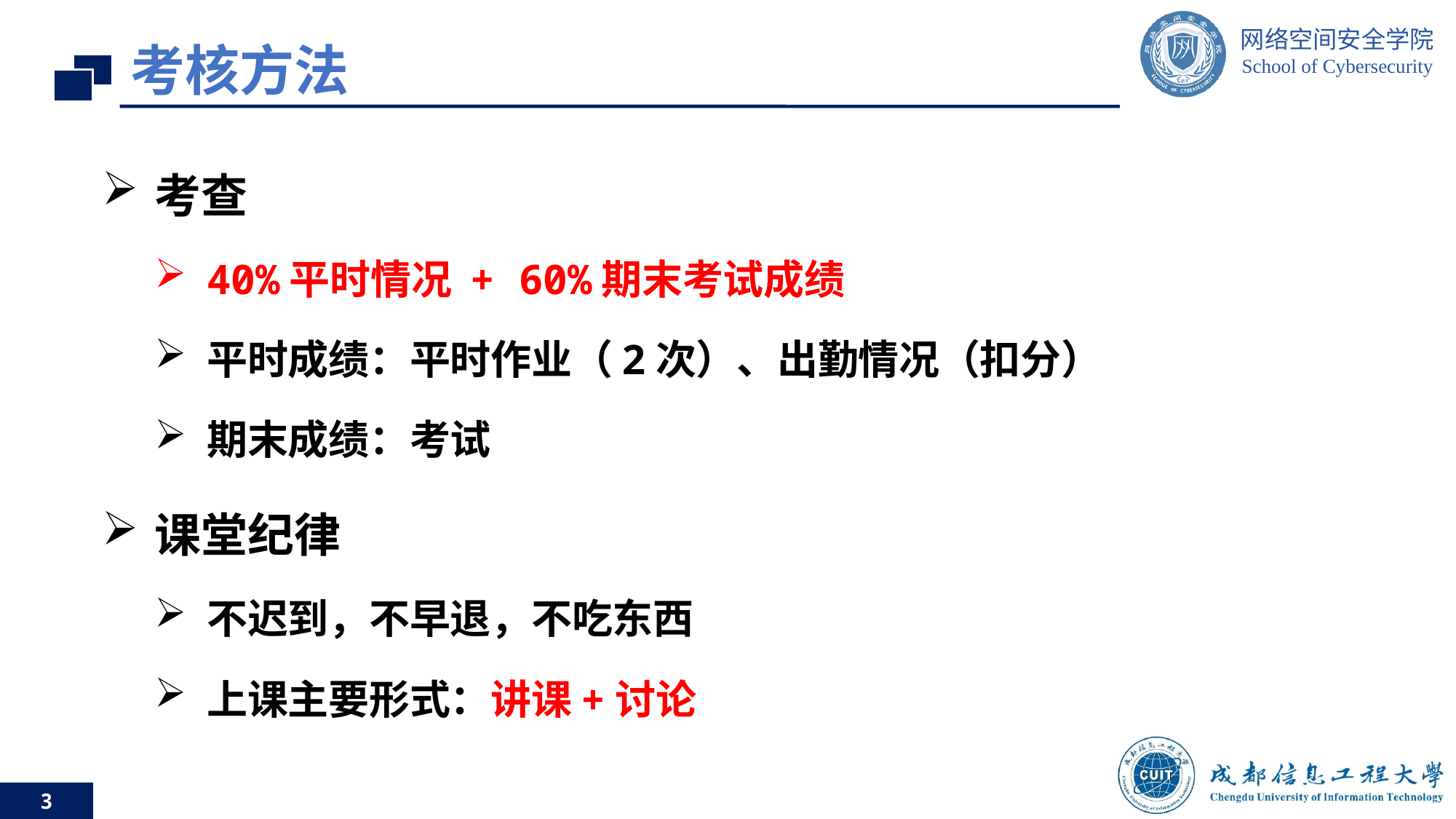

# 考核方法
考查
40%平时情况 + 60%期末考试成绩
平时成绩：平时作业（2次）、出勤情况（扣分）
期末成绩：考试
课堂纪律
不迟到，不早退，不吃东西
上课主要形式：讲课+讨论
3